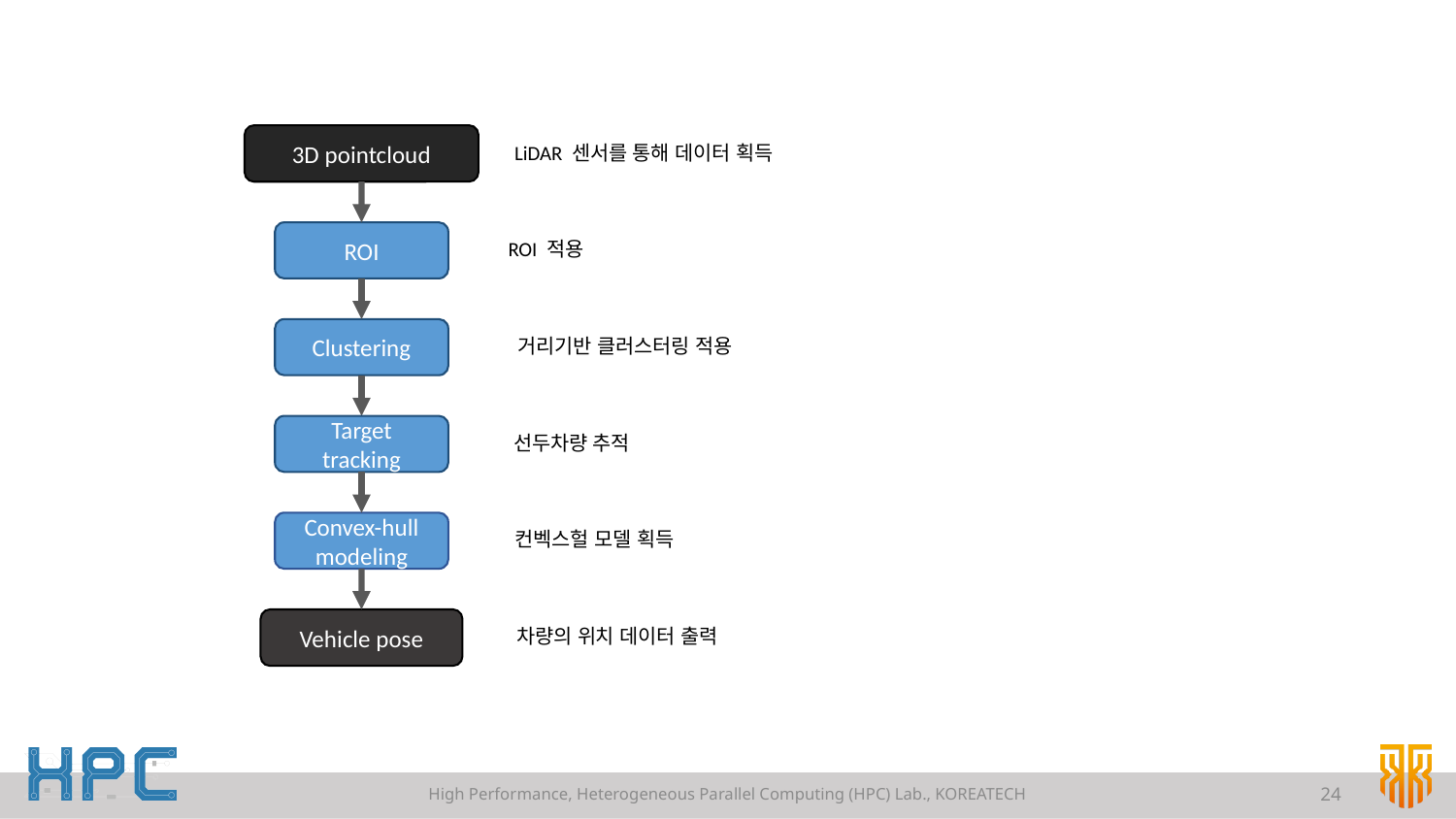

3D pointcloud
LiDAR 센서를 통해 데이터 획득
ROI
ROI 적용
Clustering
거리기반 클러스터링 적용
Target tracking
선두차량 추적
Convex-hull
modeling
컨벡스헐 모델 획득
Vehicle pose
차량의 위치 데이터 출력
High Performance, Heterogeneous Parallel Computing (HPC) Lab., KOREATECH
24